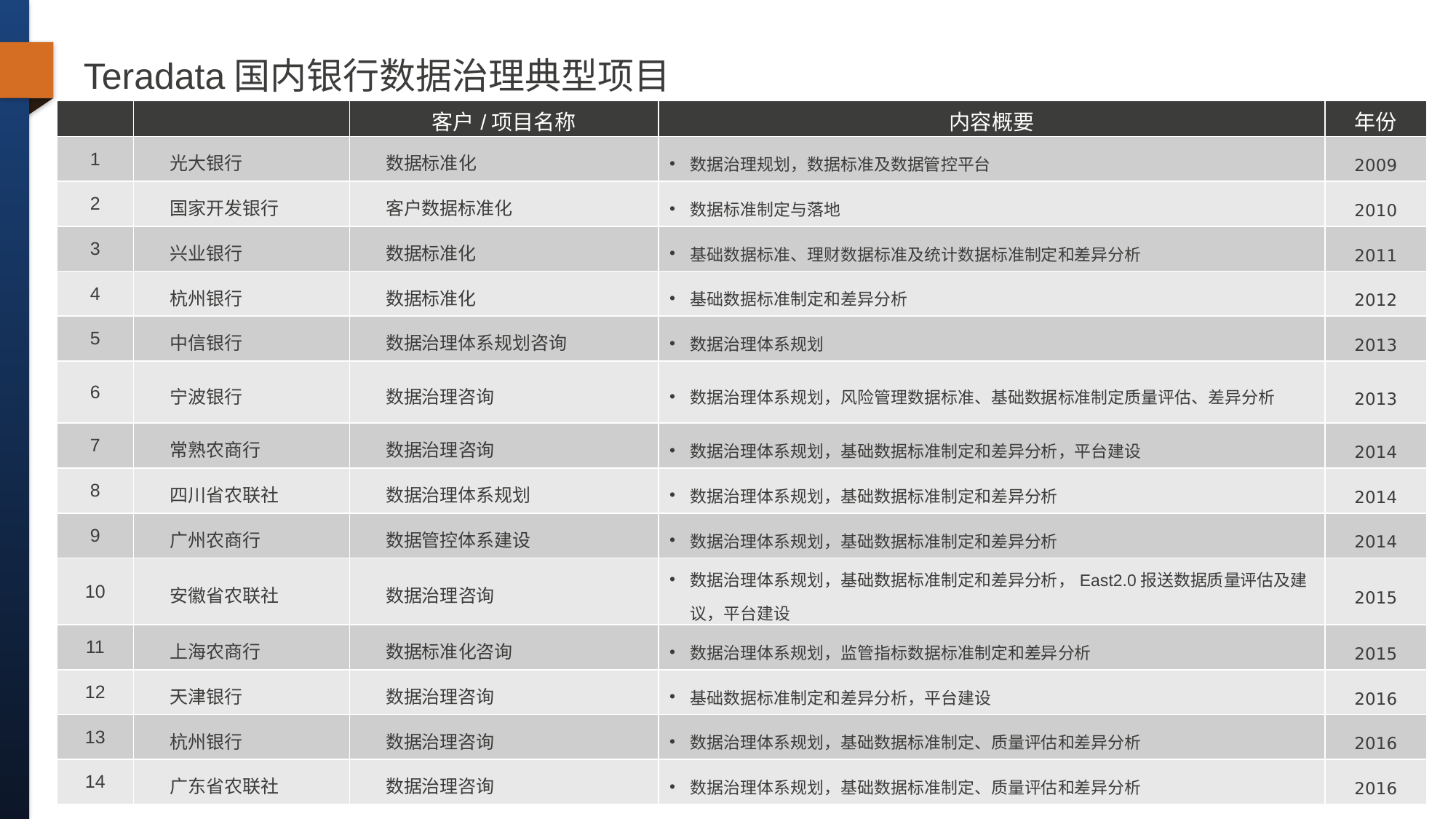

# Teradata国内银行数据治理典型项目
|  |  | 客户/项目名称 | 内容概要 | 年份 |
| --- | --- | --- | --- | --- |
| 1 | 光大银行 | 数据标准化 | 数据治理规划，数据标准及数据管控平台 | 2009 |
| 2 | 国家开发银行 | 客户数据标准化 | 数据标准制定与落地 | 2010 |
| 3 | 兴业银行 | 数据标准化 | 基础数据标准、理财数据标准及统计数据标准制定和差异分析 | 2011 |
| 4 | 杭州银行 | 数据标准化 | 基础数据标准制定和差异分析 | 2012 |
| 5 | 中信银行 | 数据治理体系规划咨询 | 数据治理体系规划 | 2013 |
| 6 | 宁波银行 | 数据治理咨询 | 数据治理体系规划，风险管理数据标准、基础数据标准制定质量评估、差异分析 | 2013 |
| 7 | 常熟农商行 | 数据治理咨询 | 数据治理体系规划，基础数据标准制定和差异分析，平台建设 | 2014 |
| 8 | 四川省农联社 | 数据治理体系规划 | 数据治理体系规划，基础数据标准制定和差异分析 | 2014 |
| 9 | 广州农商行 | 数据管控体系建设 | 数据治理体系规划，基础数据标准制定和差异分析 | 2014 |
| 10 | 安徽省农联社 | 数据治理咨询 | 数据治理体系规划，基础数据标准制定和差异分析，East2.0报送数据质量评估及建议，平台建设 | 2015 |
| 11 | 上海农商行 | 数据标准化咨询 | 数据治理体系规划，监管指标数据标准制定和差异分析 | 2015 |
| 12 | 天津银行 | 数据治理咨询 | 基础数据标准制定和差异分析，平台建设 | 2016 |
| 13 | 杭州银行 | 数据治理咨询 | 数据治理体系规划，基础数据标准制定、质量评估和差异分析 | 2016 |
| 14 | 广东省农联社 | 数据治理咨询 | 数据治理体系规划，基础数据标准制定、质量评估和差异分析 | 2016 |
3/17/2017
3